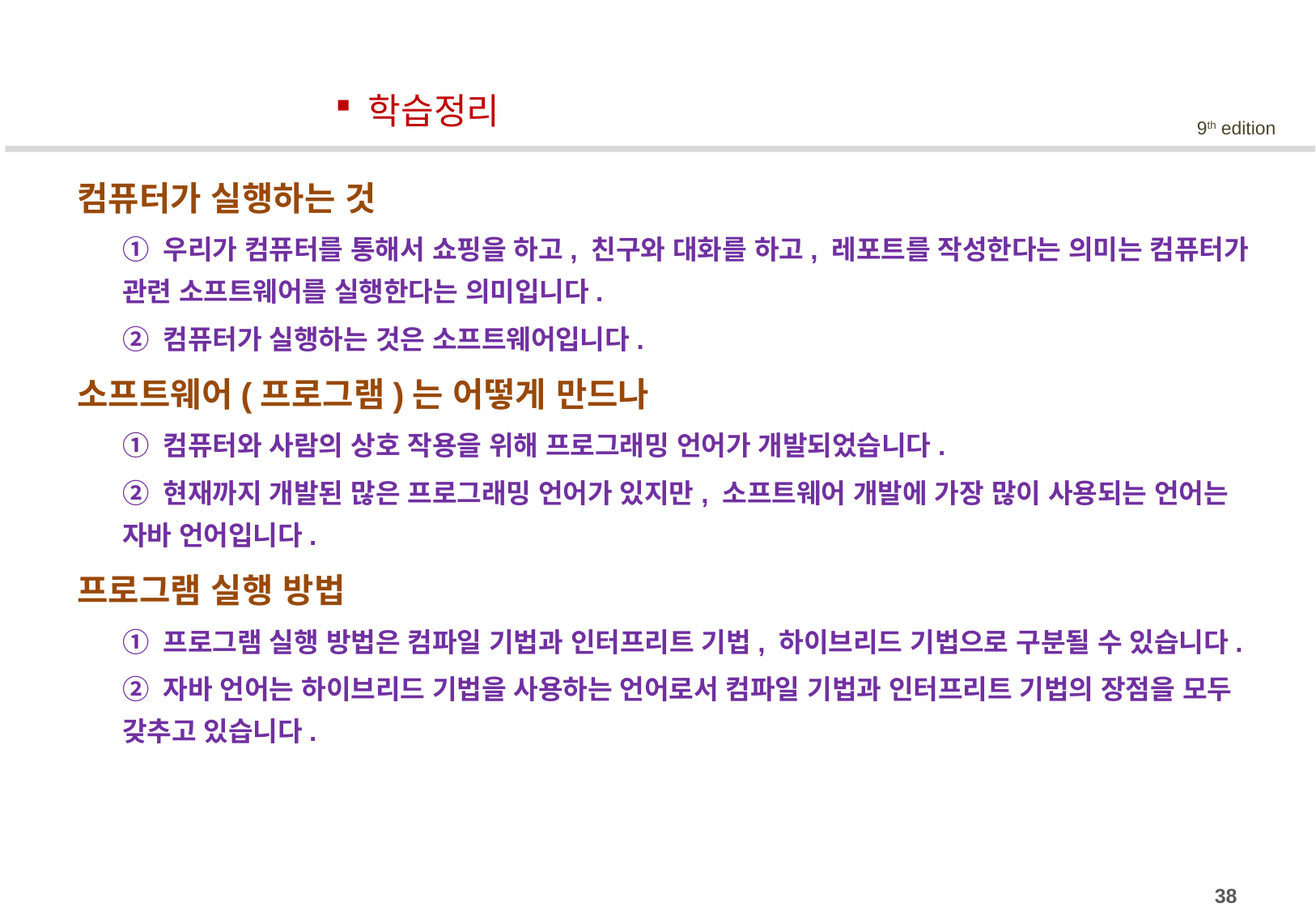

학습정리
컴퓨터가 실행하는 것
	① 우리가 컴퓨터를 통해서 쇼핑을 하고, 친구와 대화를 하고, 레포트를 작성한다는 의미는 컴퓨터가 관련 소프트웨어를 실행한다는 의미입니다.
	② 컴퓨터가 실행하는 것은 소프트웨어입니다.
소프트웨어(프로그램)는 어떻게 만드나
	① 컴퓨터와 사람의 상호 작용을 위해 프로그래밍 언어가 개발되었습니다.
	② 현재까지 개발된 많은 프로그래밍 언어가 있지만, 소프트웨어 개발에 가장 많이 사용되는 언어는 자바 언어입니다.
프로그램 실행 방법
	① 프로그램 실행 방법은 컴파일 기법과 인터프리트 기법, 하이브리드 기법으로 구분될 수 있습니다.
	② 자바 언어는 하이브리드 기법을 사용하는 언어로서 컴파일 기법과 인터프리트 기법의 장점을 모두 갖추고 있습니다.
38